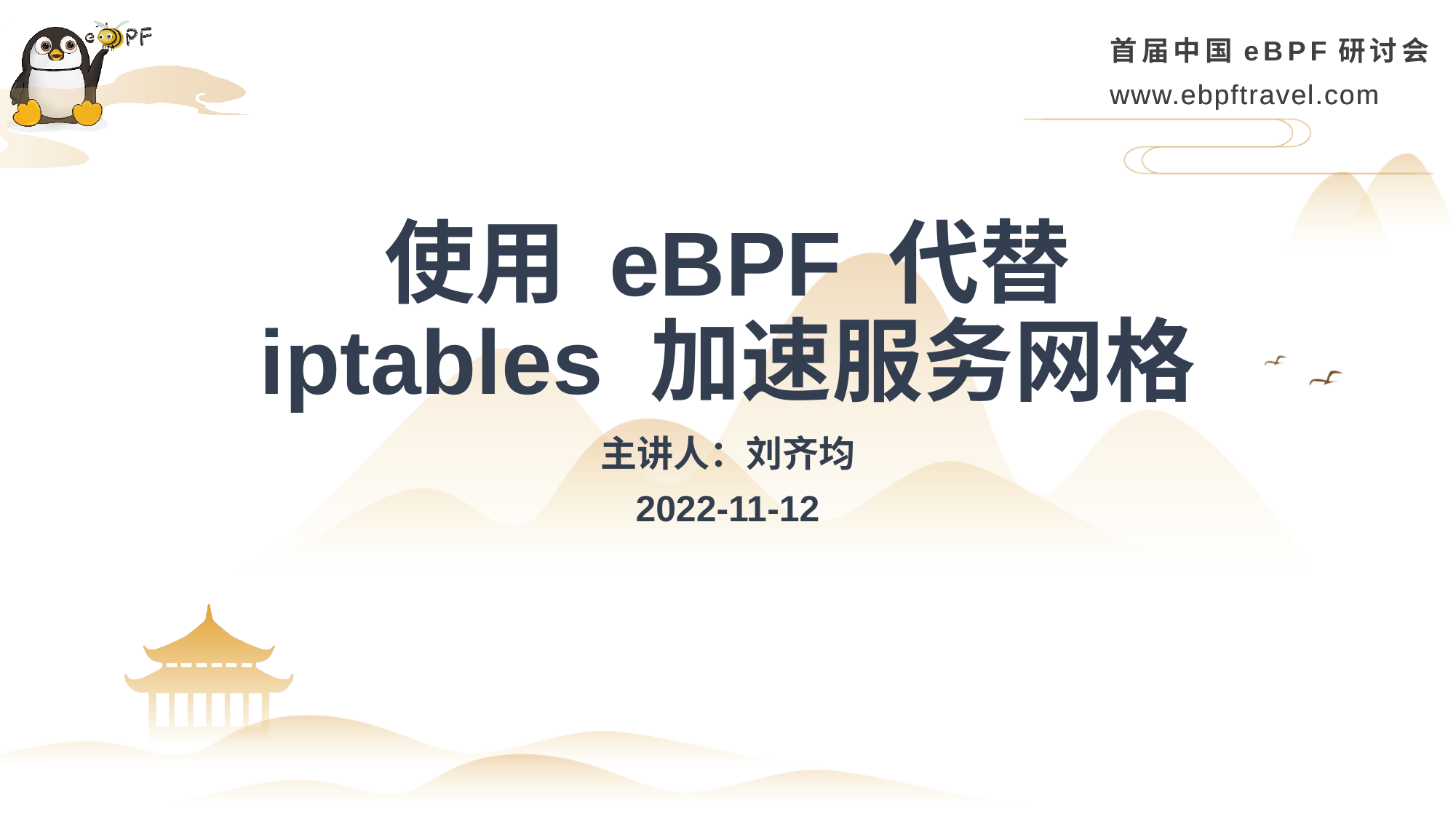

# 使用 eBPF 代替 iptables 加速服务网格
主讲人：刘齐均
2022-11-12